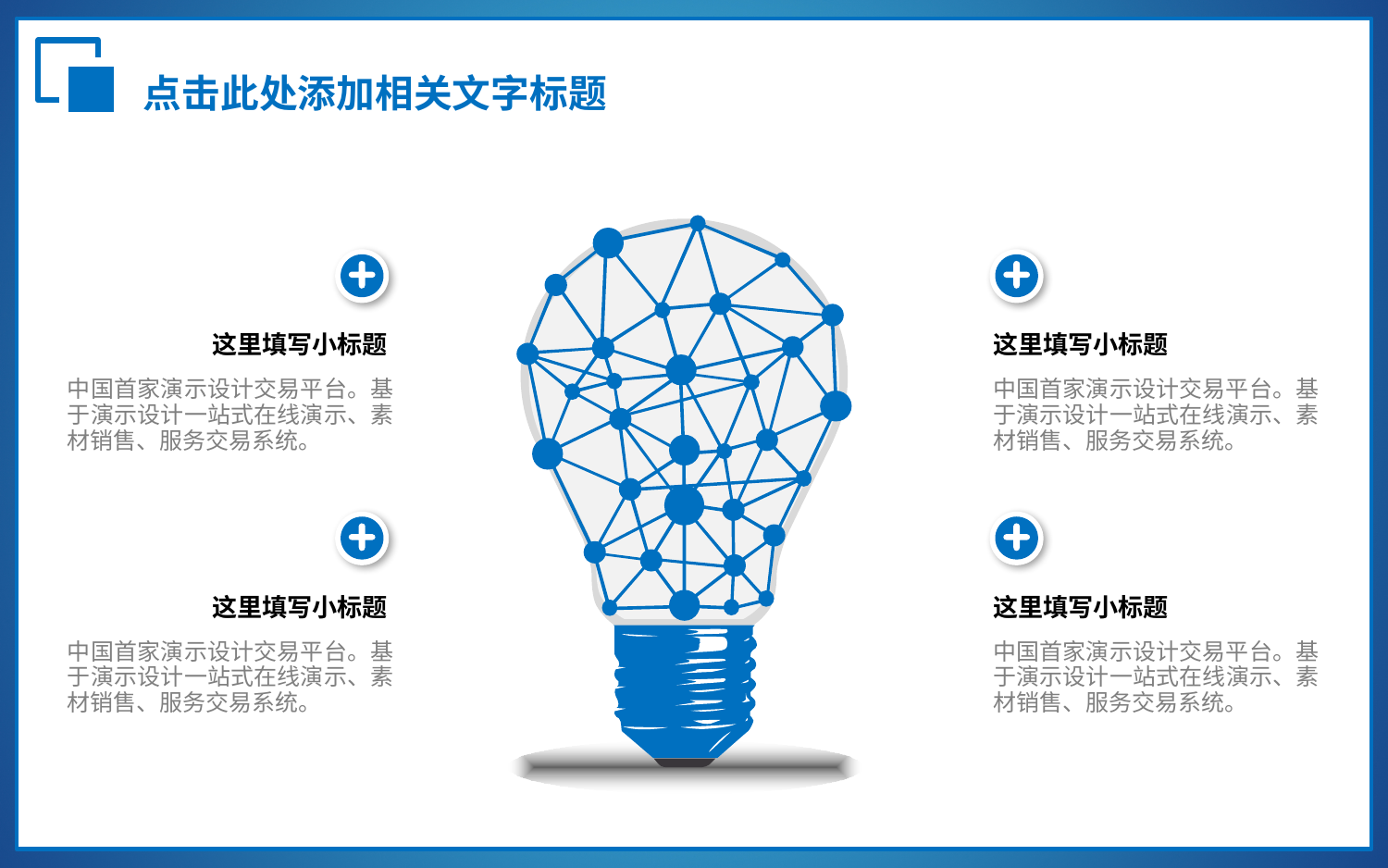

点击此处添加相关文字标题

这里填写小标题
这里填写小标题
中国首家演示设计交易平台。基于演示设计一站式在线演示、素材销售、服务交易系统。
中国首家演示设计交易平台。基于演示设计一站式在线演示、素材销售、服务交易系统。

这里填写小标题
这里填写小标题
中国首家演示设计交易平台。基于演示设计一站式在线演示、素材销售、服务交易系统。
中国首家演示设计交易平台。基于演示设计一站式在线演示、素材销售、服务交易系统。